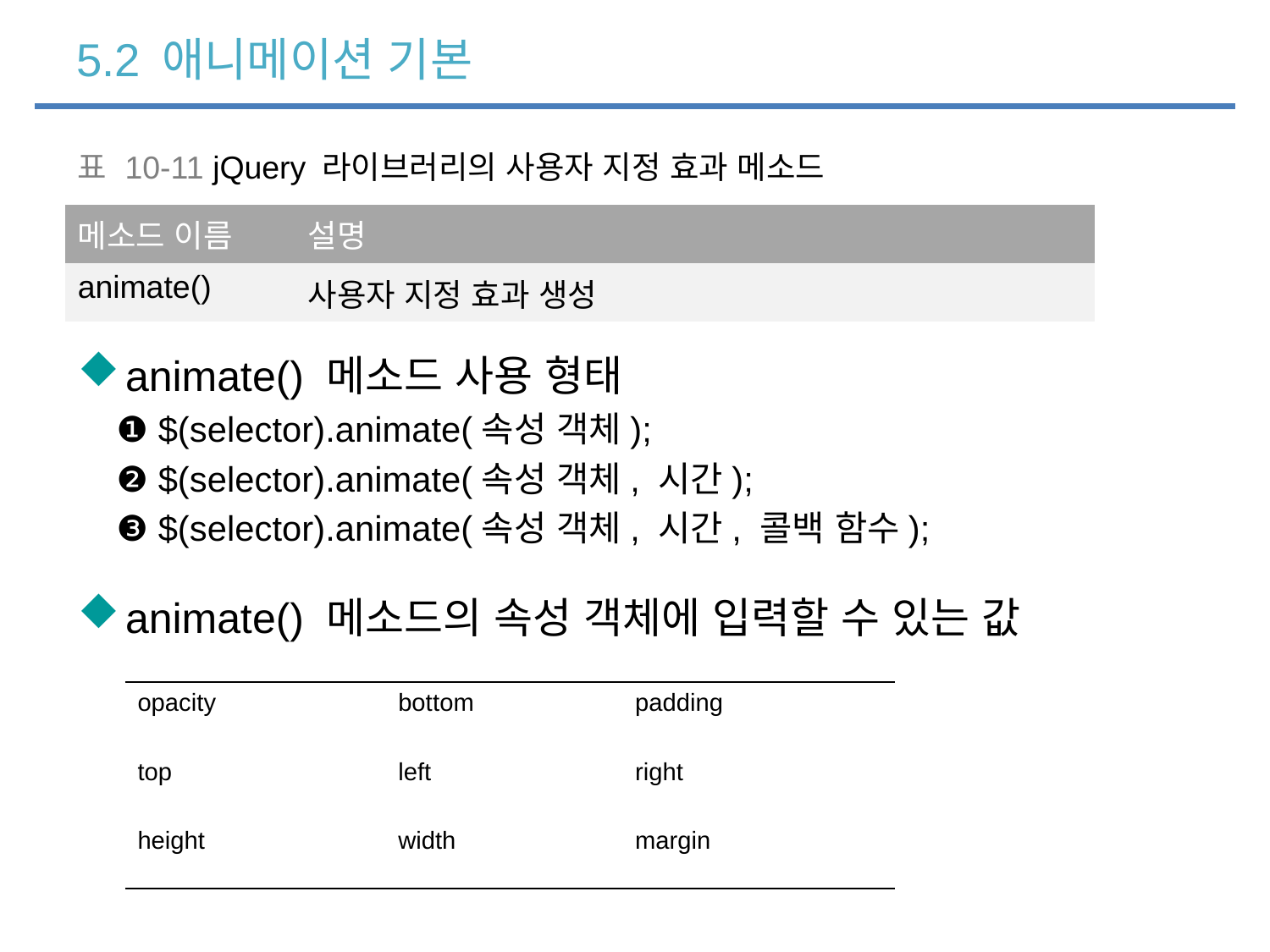

# 5.2 애니메이션 기본

animate() 메소드 사용 형태
    ❶ $(selector).animate(속성 객체);
    ❷ $(selector).animate(속성 객체, 시간);
    ❸ $(selector).animate(속성 객체, 시간, 콜백 함수);

animate() 메소드의 속성 객체에 입력할 수 있는 값

| 표 10-11 jQuery 라이브러리의 사용자 지정 효과 메소드 |
| --- |
| 메소드 이름 | 설명 |
| --- | --- |
| animate() | 사용자 지정 효과 생성 |
| opacity | bottom | padding |
| --- | --- | --- |
| top | left | right |
| height | width | margin |